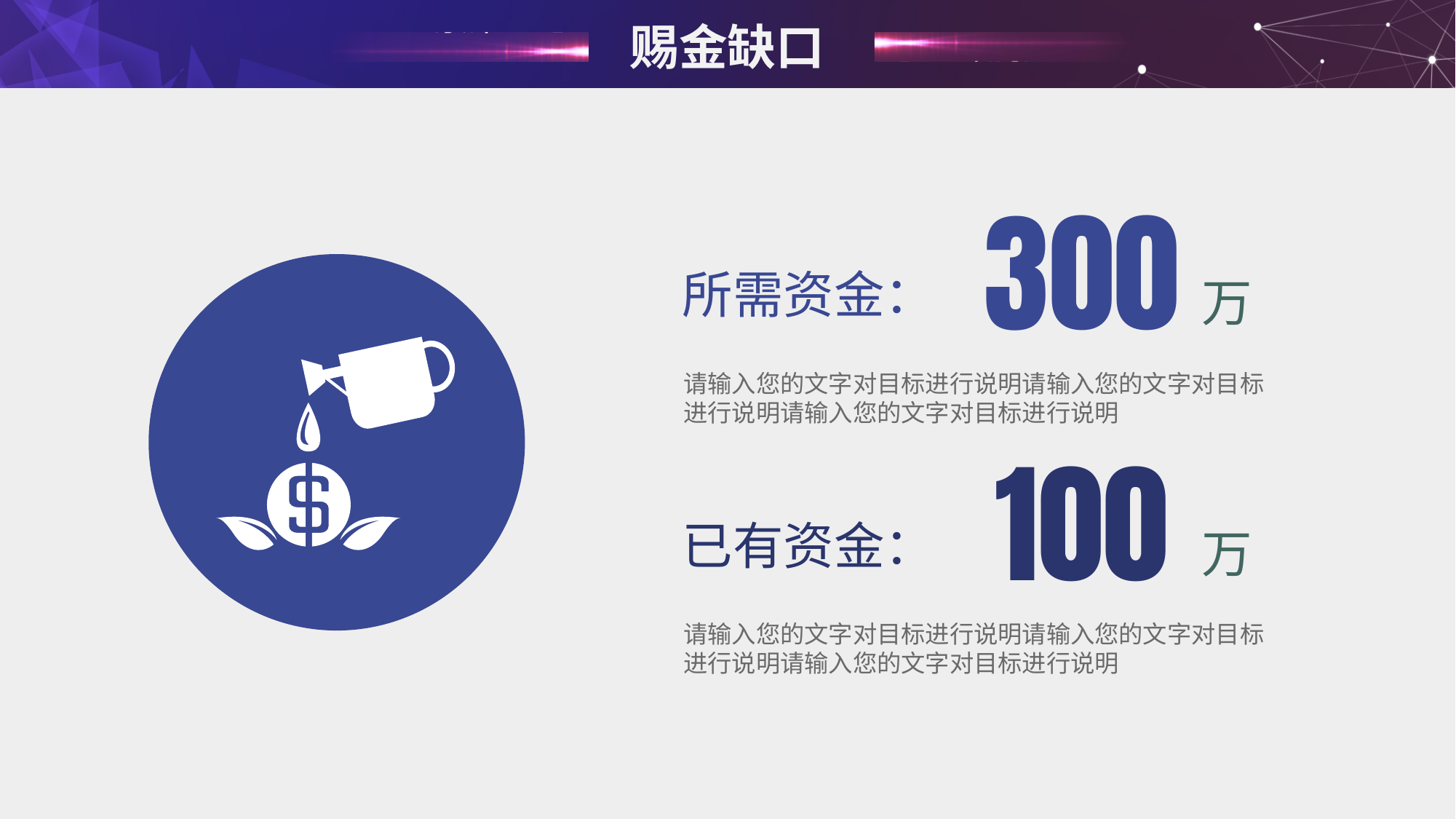

赐金缺口
300

所需资金：
万

请输入您的文字对目标进行说明请输入您的文字对目标进行说明请输入您的文字对目标进行说明

100
已有资金：
万
请输入您的文字对目标进行说明请输入您的文字对目标进行说明请输入您的文字对目标进行说明

延迟付